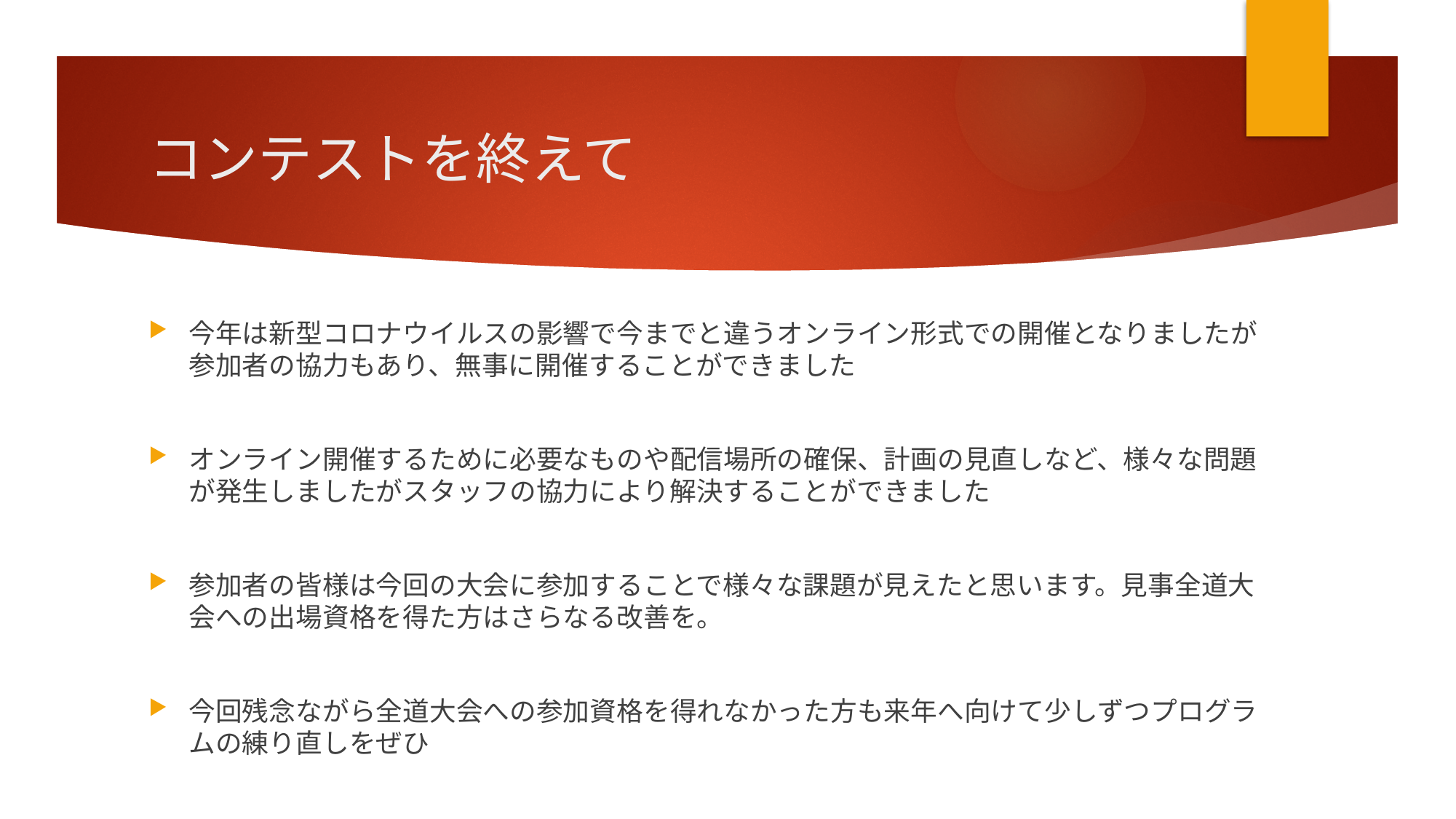

# コンテストを終えて
今年は新型コロナウイルスの影響で今までと違うオンライン形式での開催となりましたが参加者の協力もあり、無事に開催することができました

オンライン開催するために必要なものや配信場所の確保、計画の見直しなど、様々な問題が発生しましたがスタッフの協力により解決することができました

参加者の皆様は今回の大会に参加することで様々な課題が見えたと思います。見事全道大会への出場資格を得た方はさらなる改善を。

今回残念ながら全道大会への参加資格を得れなかった方も来年へ向けて少しずつプログラムの練り直しをぜひ